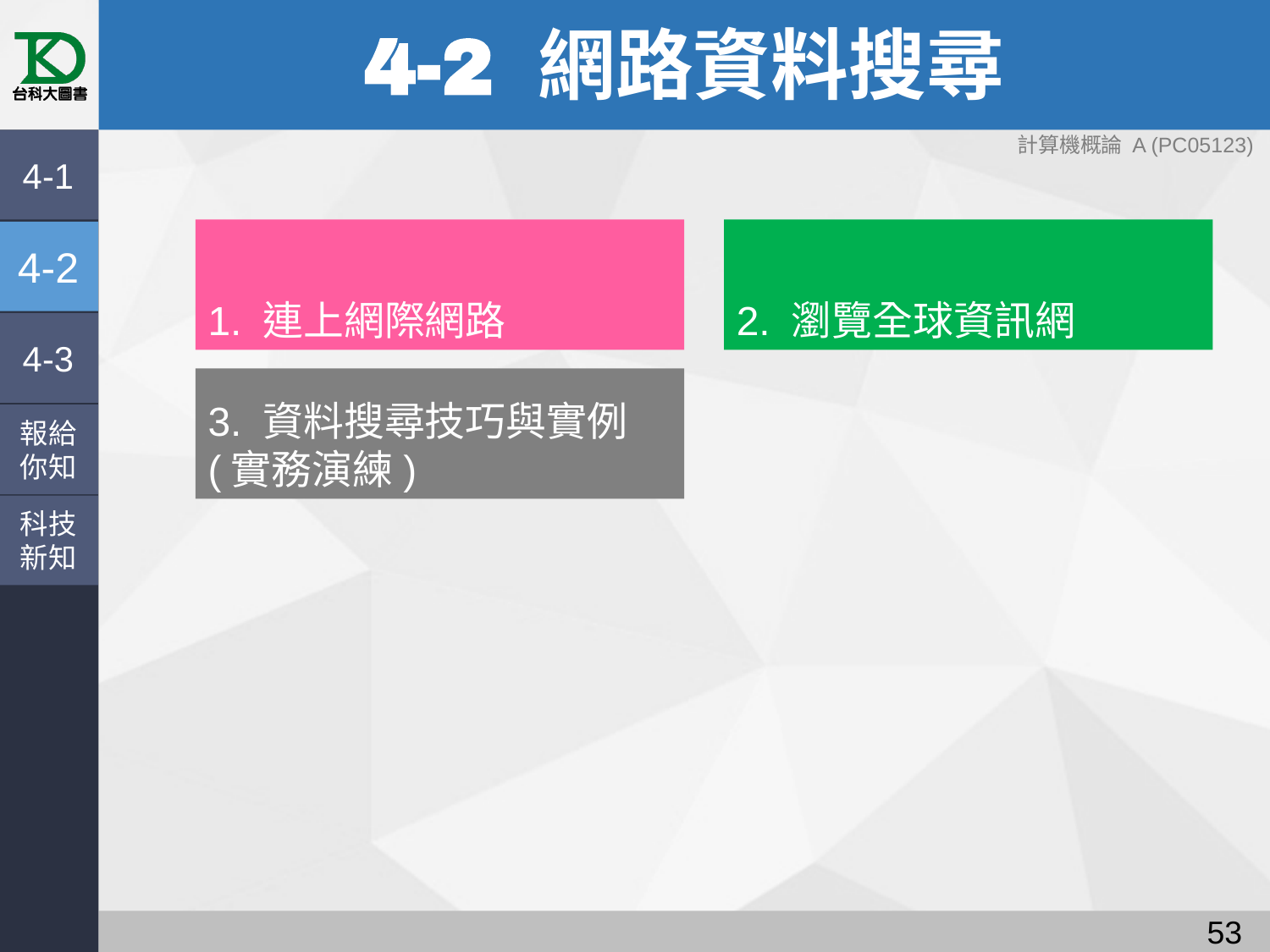

# 4-2 網路資料搜尋
4-1
1. 連上網際網路
2. 瀏覽全球資訊網
4-2
4-3
3. 資料搜尋技巧與實例
(實務演練)
報給
你知
科技
新知
53